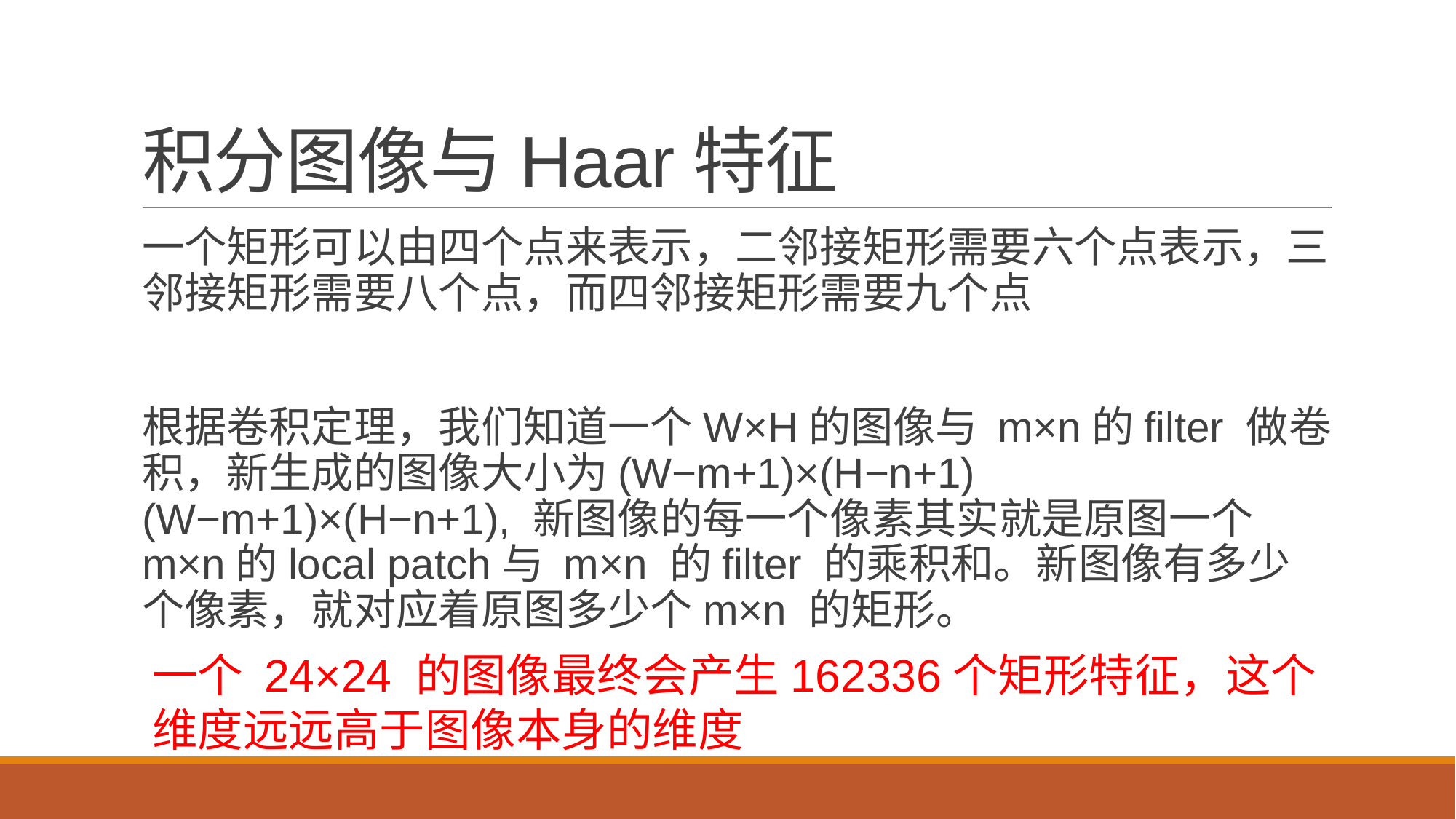

# 积分图像与Haar特征
一个矩形可以由四个点来表示，二邻接矩形需要六个点表示，三邻接矩形需要八个点，而四邻接矩形需要九个点

根据卷积定理，我们知道一个W×H的图像与 m×n的filter 做卷积，新生成的图像大小为(W−m+1)×(H−n+1)(W−m+1)×(H−n+1), 新图像的每一个像素其实就是原图一个m×n的local patch与 m×n 的filter 的乘积和。新图像有多少个像素，就对应着原图多少个m×n 的矩形。
一个 24×24 的图像最终会产生162336个矩形特征，这个维度远远高于图像本身的维度